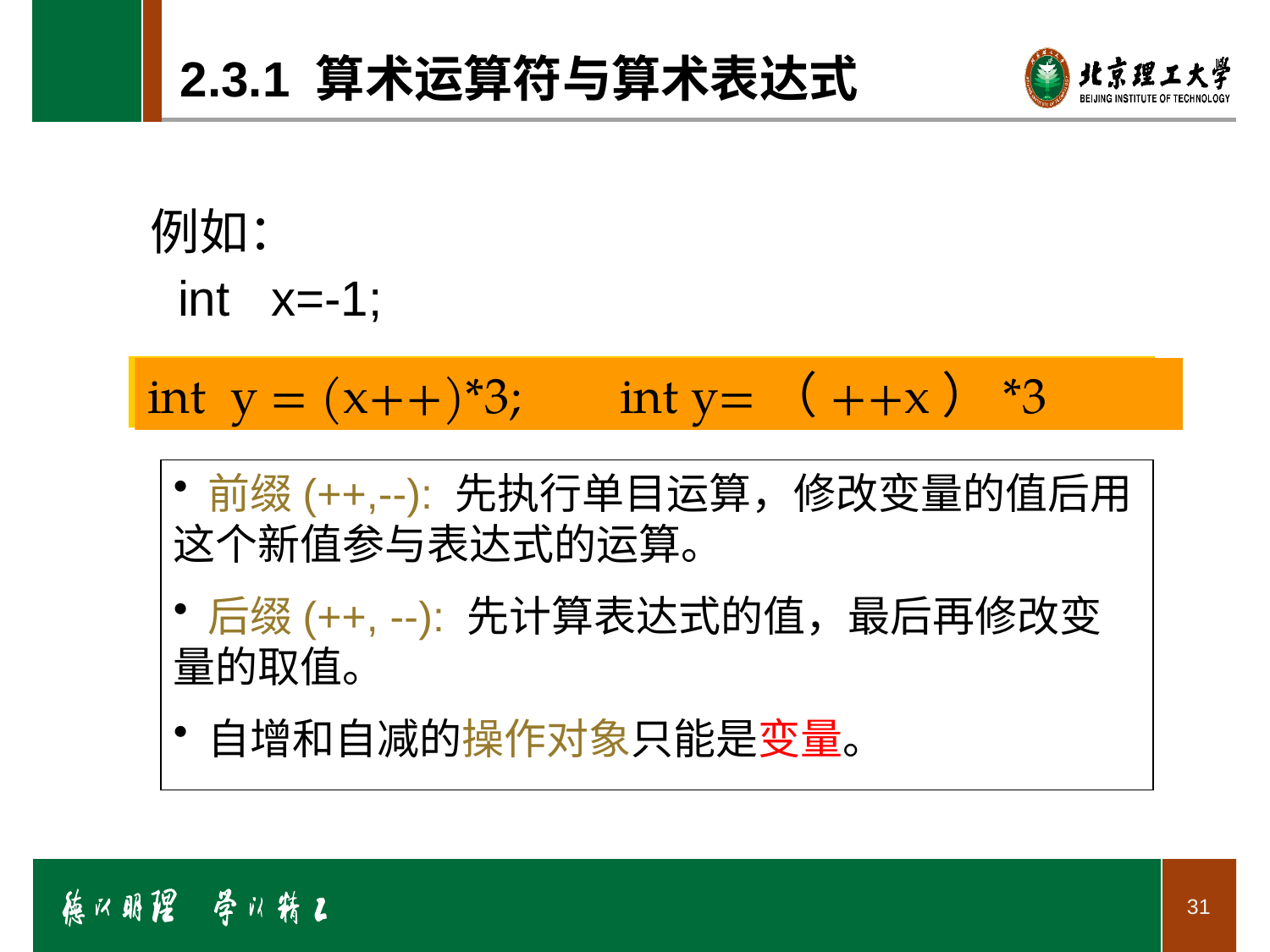

# 2.3.1 算术运算符与算术表达式
例如：
  int   x=-1;
  x = -x ;
int y=(++x)*3;
int  y = (x++)*3;        int y=（++x）*3
 前缀(++,--): 先执行单目运算，修改变量的值后用这个新值参与表达式的运算。
 后缀(++, --): 先计算表达式的值，最后再修改变量的取值。
 自增和自减的操作对象只能是变量。